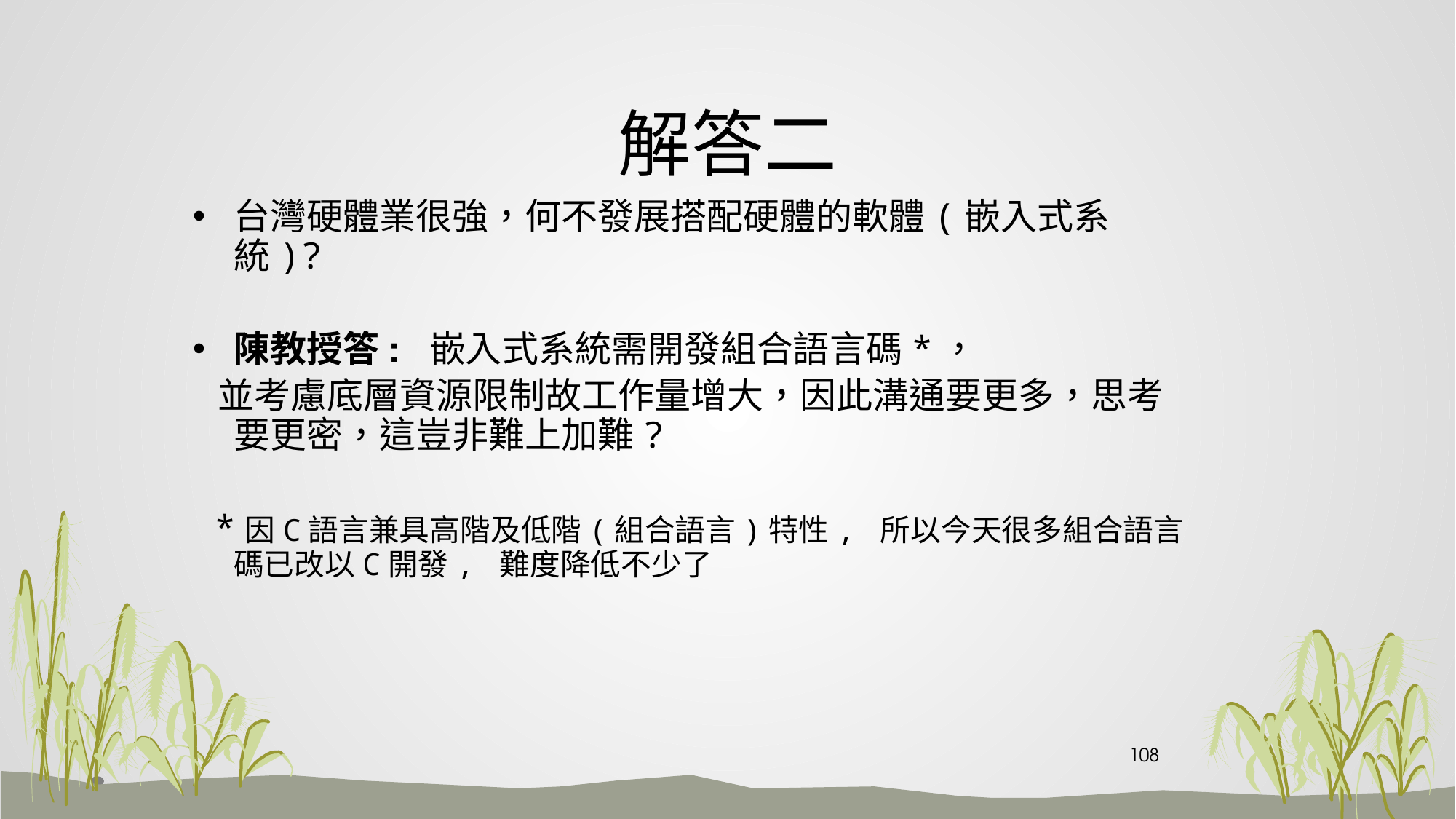

# 解答二
台灣硬體業很強，何不發展搭配硬體的軟體(嵌入式系統)?

陳教授答:  嵌入式系統需開發組合語言碼*，
  並考慮底層資源限制故工作量增大，因此溝通要更多，思考要更密，這豈非難上加難?

 *因C語言兼具高階及低階(組合語言)特性, 所以今天很多組合語言碼已改以C開發, 難度降低不少了

108